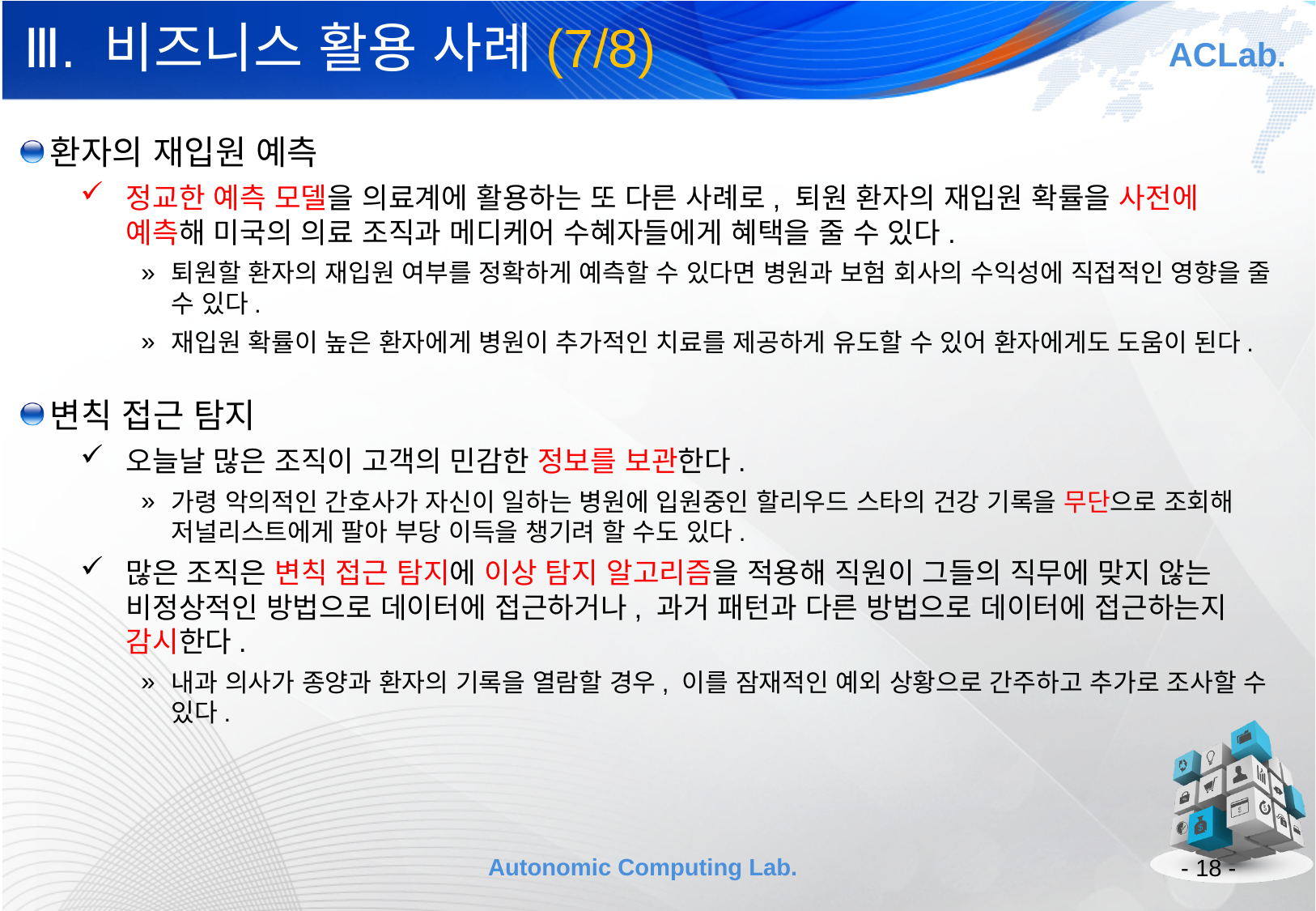

# Ⅲ. 비즈니스 활용 사례(7/8)
환자의 재입원 예측
정교한 예측 모델을 의료계에 활용하는 또 다른 사례로, 퇴원 환자의 재입원 확률을 사전에 예측해 미국의 의료 조직과 메디케어 수혜자들에게 혜택을 줄 수 있다.
퇴원할 환자의 재입원 여부를 정확하게 예측할 수 있다면 병원과 보험 회사의 수익성에 직접적인 영향을 줄 수 있다.
재입원 확률이 높은 환자에게 병원이 추가적인 치료를 제공하게 유도할 수 있어 환자에게도 도움이 된다.
변칙 접근 탐지
오늘날 많은 조직이 고객의 민감한 정보를 보관한다.
가령 악의적인 간호사가 자신이 일하는 병원에 입원중인 할리우드 스타의 건강 기록을 무단으로 조회해 저널리스트에게 팔아 부당 이득을 챙기려 할 수도 있다.
많은 조직은 변칙 접근 탐지에 이상 탐지 알고리즘을 적용해 직원이 그들의 직무에 맞지 않는 비정상적인 방법으로 데이터에 접근하거나, 과거 패턴과 다른 방법으로 데이터에 접근하는지 감시한다.
내과 의사가 종양과 환자의 기록을 열람할 경우, 이를 잠재적인 예외 상황으로 간주하고 추가로 조사할 수 있다.

- 18 -